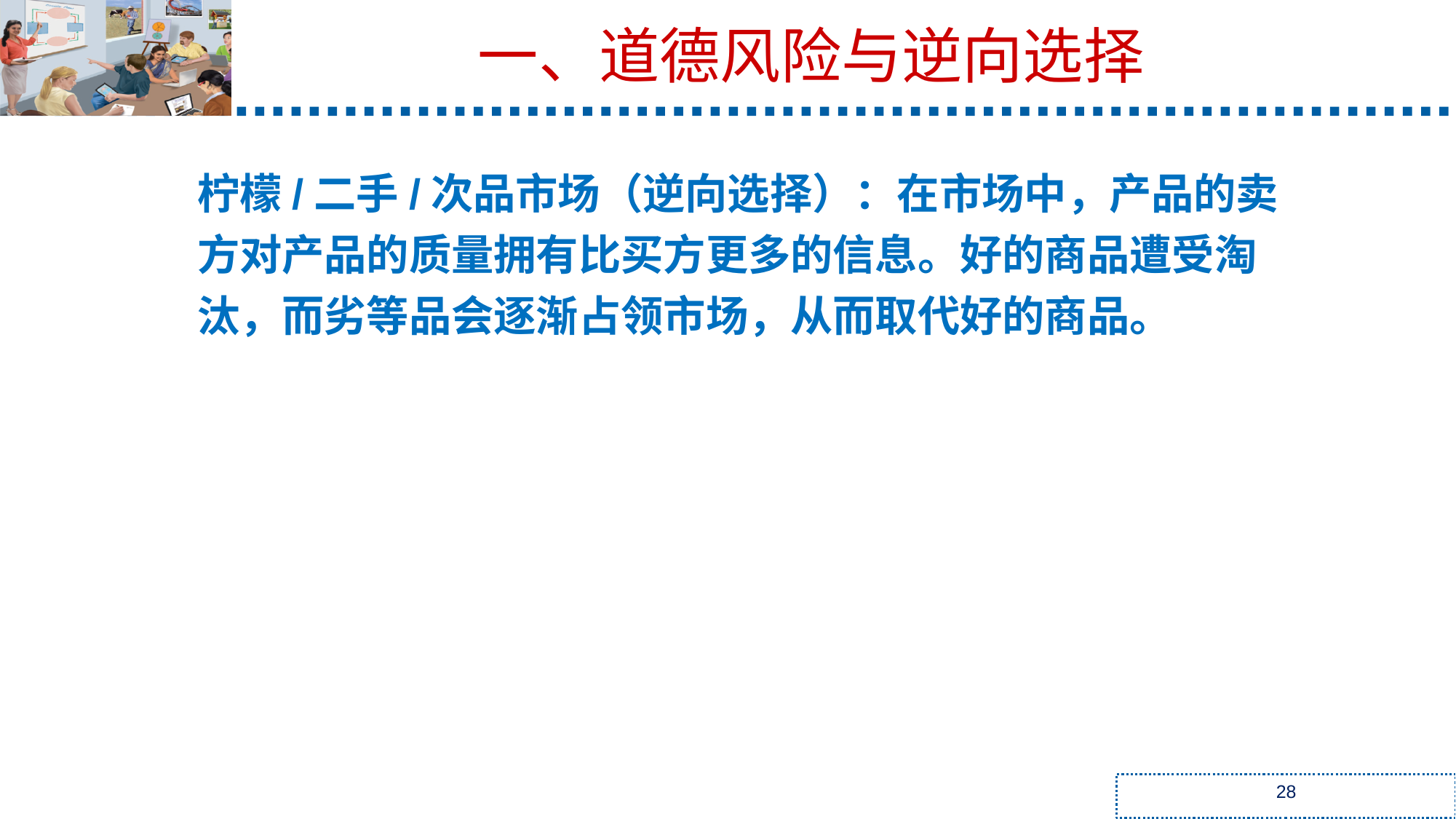

一、道德风险与逆向选择

柠檬/二手/次品市场（逆向选择）：在市场中，产品的卖方对产品的质量拥有比买方更多的信息。好的商品遭受淘汰，而劣等品会逐渐占领市场，从而取代好的商品。

28